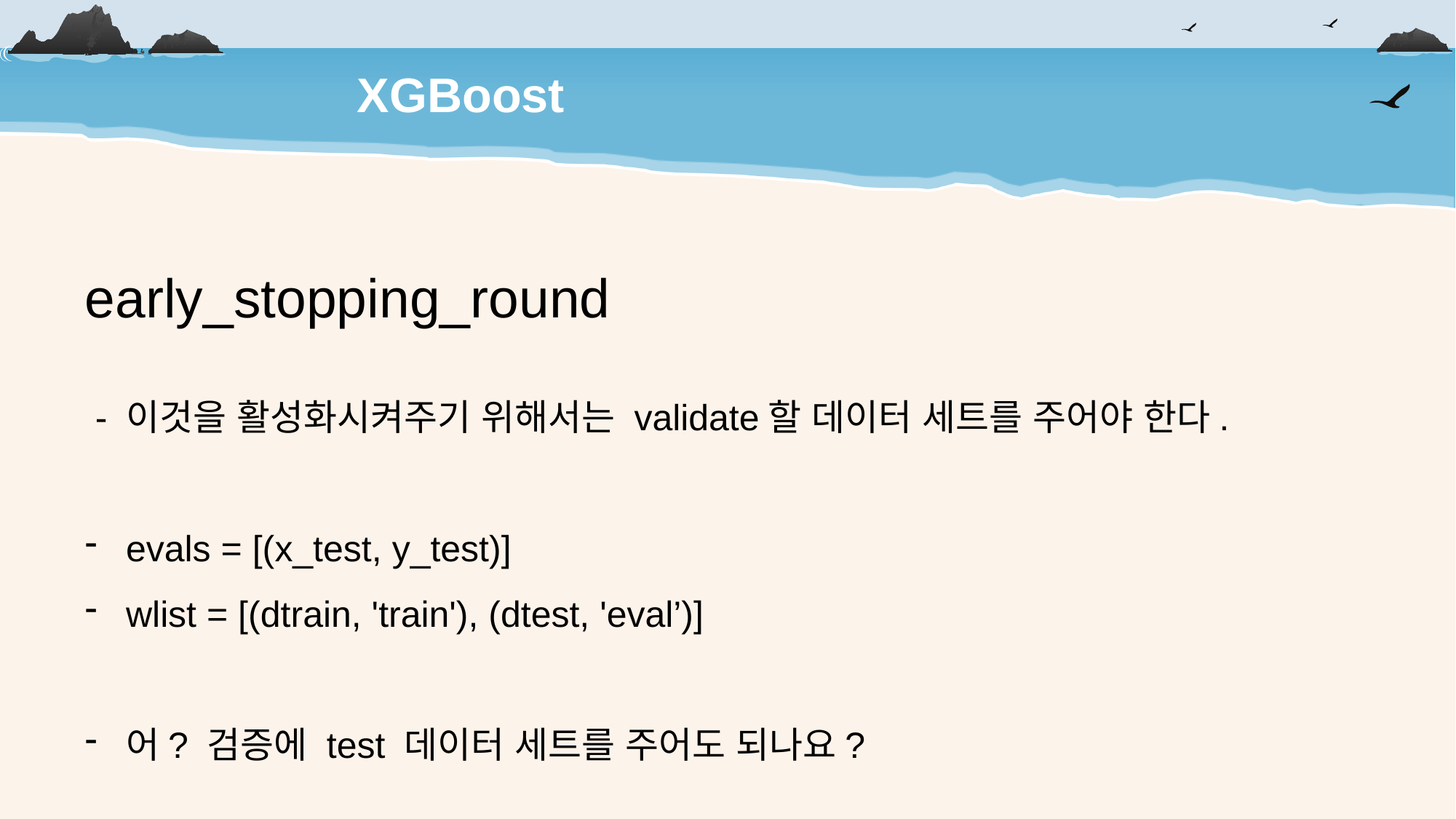

XGBoost
early_stopping_round

 - 이것을 활성화시켜주기 위해서는 validate할 데이터 세트를 주어야 한다.

evals = [(x_test, y_test)]
wlist = [(dtrain, 'train'), (dtest, 'eval’)]

어? 검증에 test 데이터 세트를 주어도 되나요?